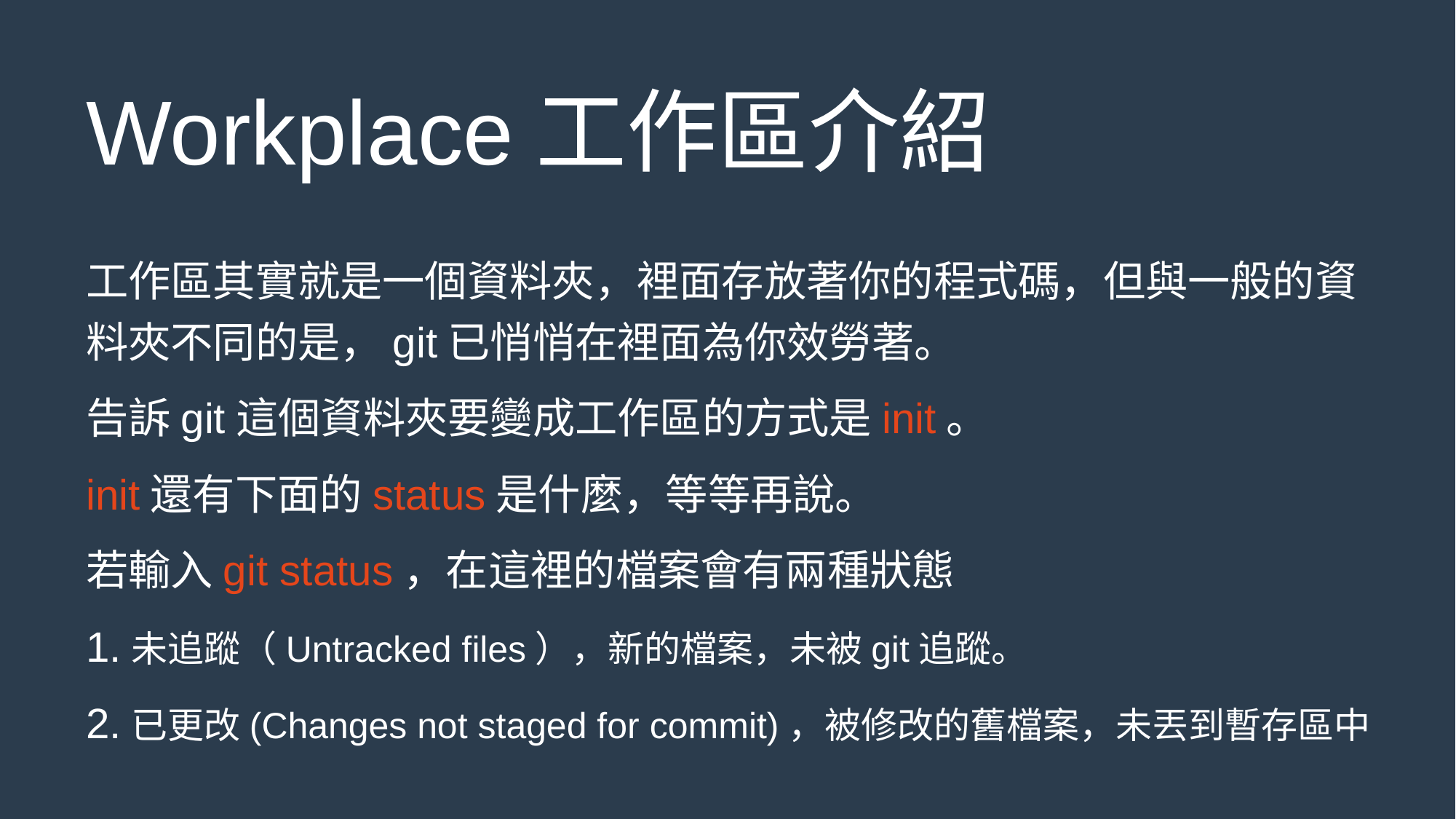

# Workplace工作區介紹
工作區其實就是一個資料夾，裡面存放著你的程式碼，但與一般的資料夾不同的是，git已悄悄在裡面為你效勞著。
告訴git這個資料夾要變成工作區的方式是init。
init還有下面的status是什麼，等等再說。
若輸入git status，在這裡的檔案會有兩種狀態
1.未追蹤（Untracked files），新的檔案，未被git追蹤。
2.已更改(Changes not staged for commit)，被修改的舊檔案，未丟到暫存區中